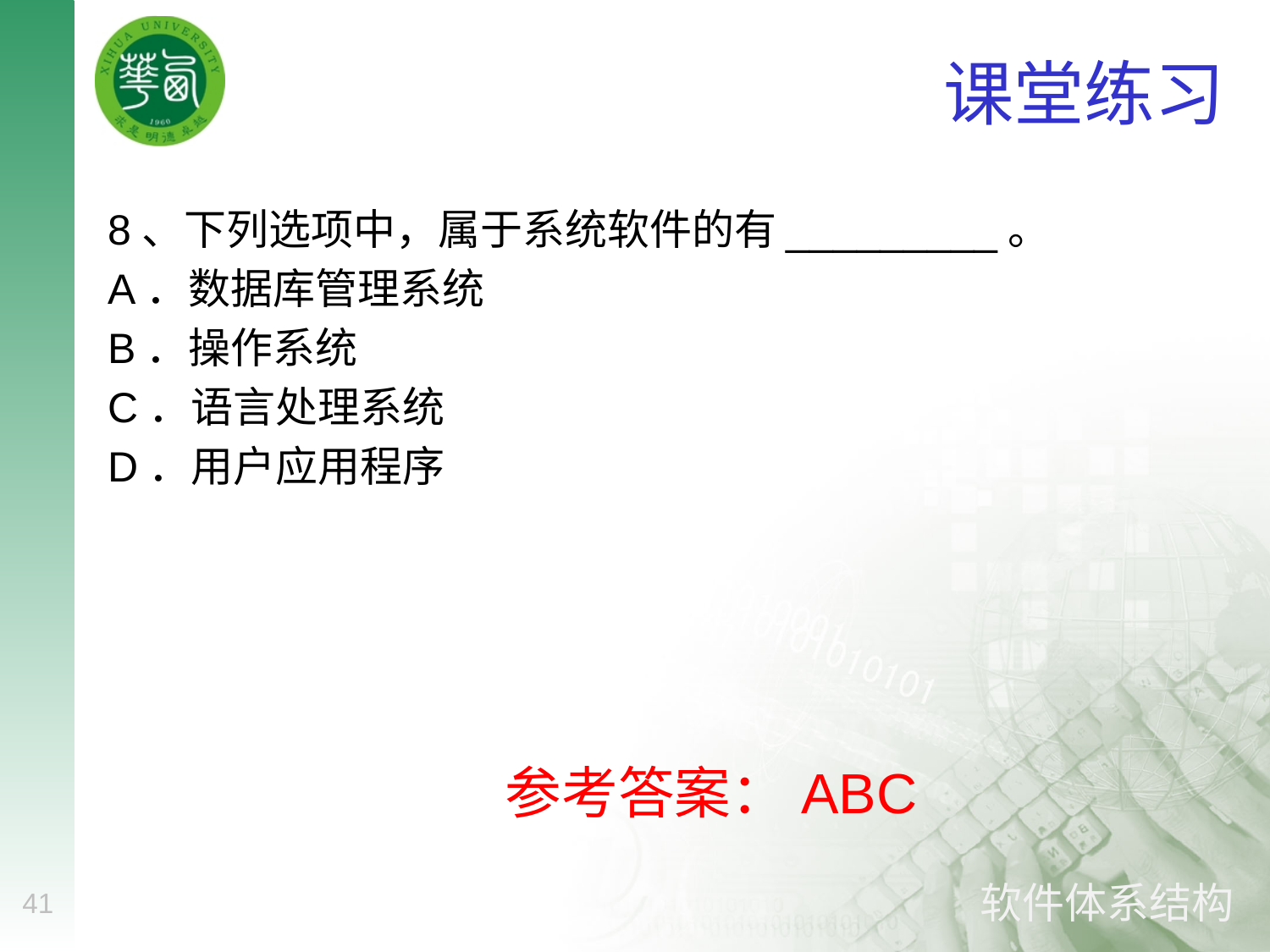

# 课堂练习
8、下列选项中，属于系统软件的有_________。
A．数据库管理系统
B．操作系统
C．语言处理系统
D．用户应用程序
参考答案：ABC
41